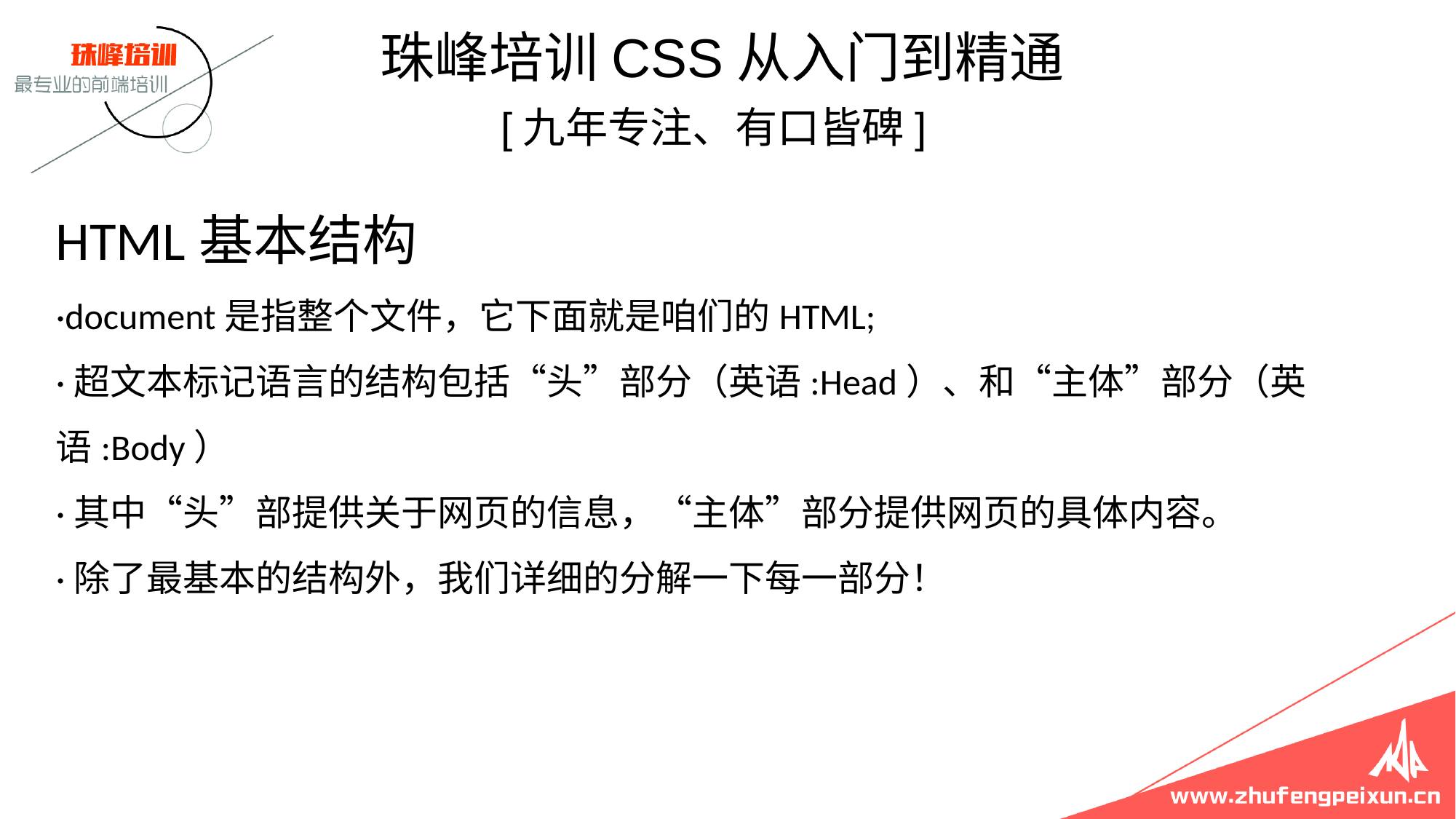

珠峰培训CSS从入门到精通
        [九年专注、有口皆碑]
# HTML基本结构 ·document是指整个文件，它下面就是咱们的HTML; ·超文本标记语言的结构包括“头”部分（英语:Head）、和“主体”部分（英语:Body） ·其中“头”部提供关于网页的信息，“主体”部分提供网页的具体内容。 ·除了最基本的结构外，我们详细的分解一下每一部分！